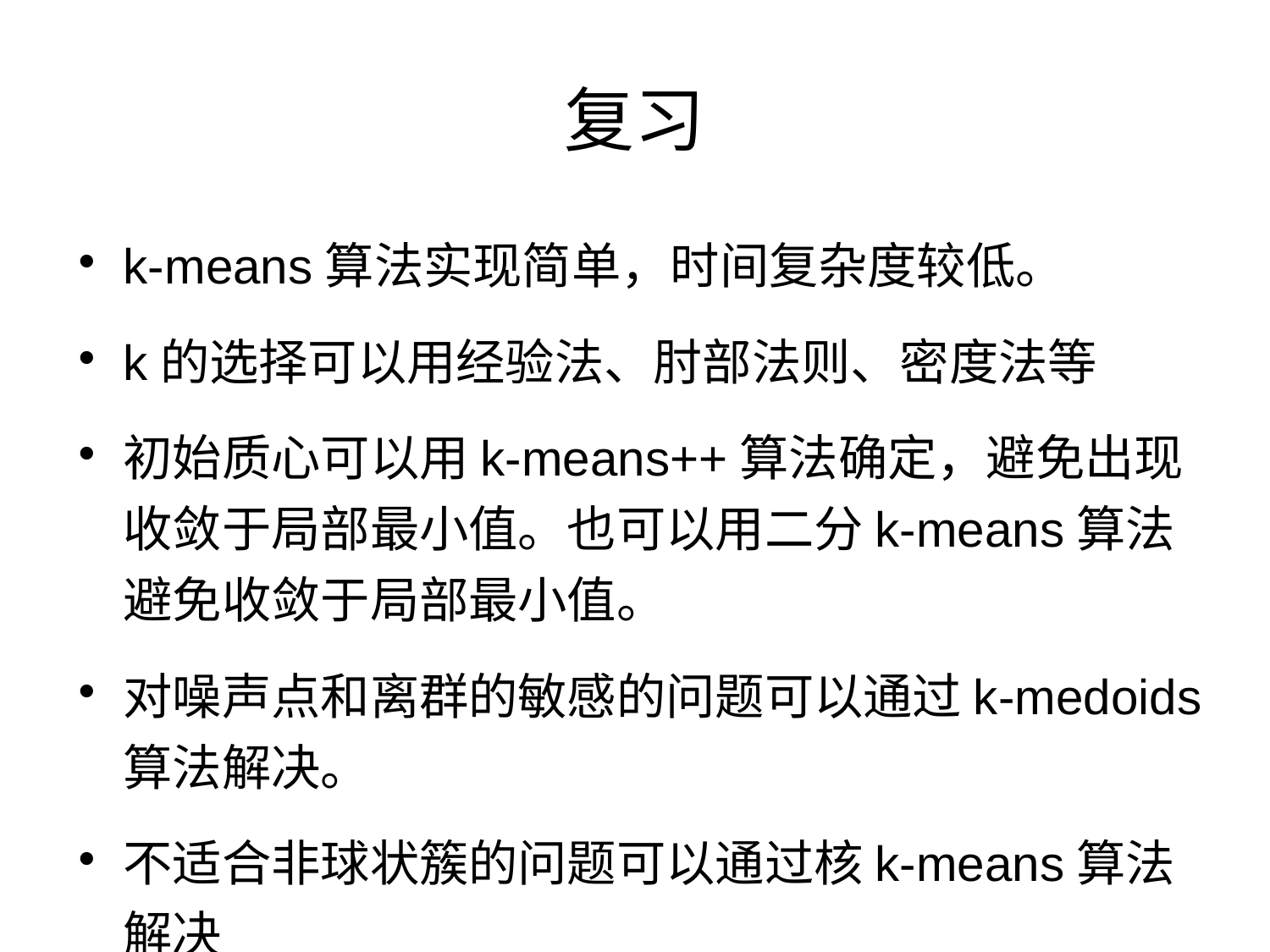

# 复习
k-means算法实现简单，时间复杂度较低。
k的选择可以用经验法、肘部法则、密度法等
初始质心可以用k-means++算法确定，避免出现收敛于局部最小值。也可以用二分k-means算法避免收敛于局部最小值。
对噪声点和离群的敏感的问题可以通过k-medoids算法解决。
不适合非球状簇的问题可以通过核k-means算法解决